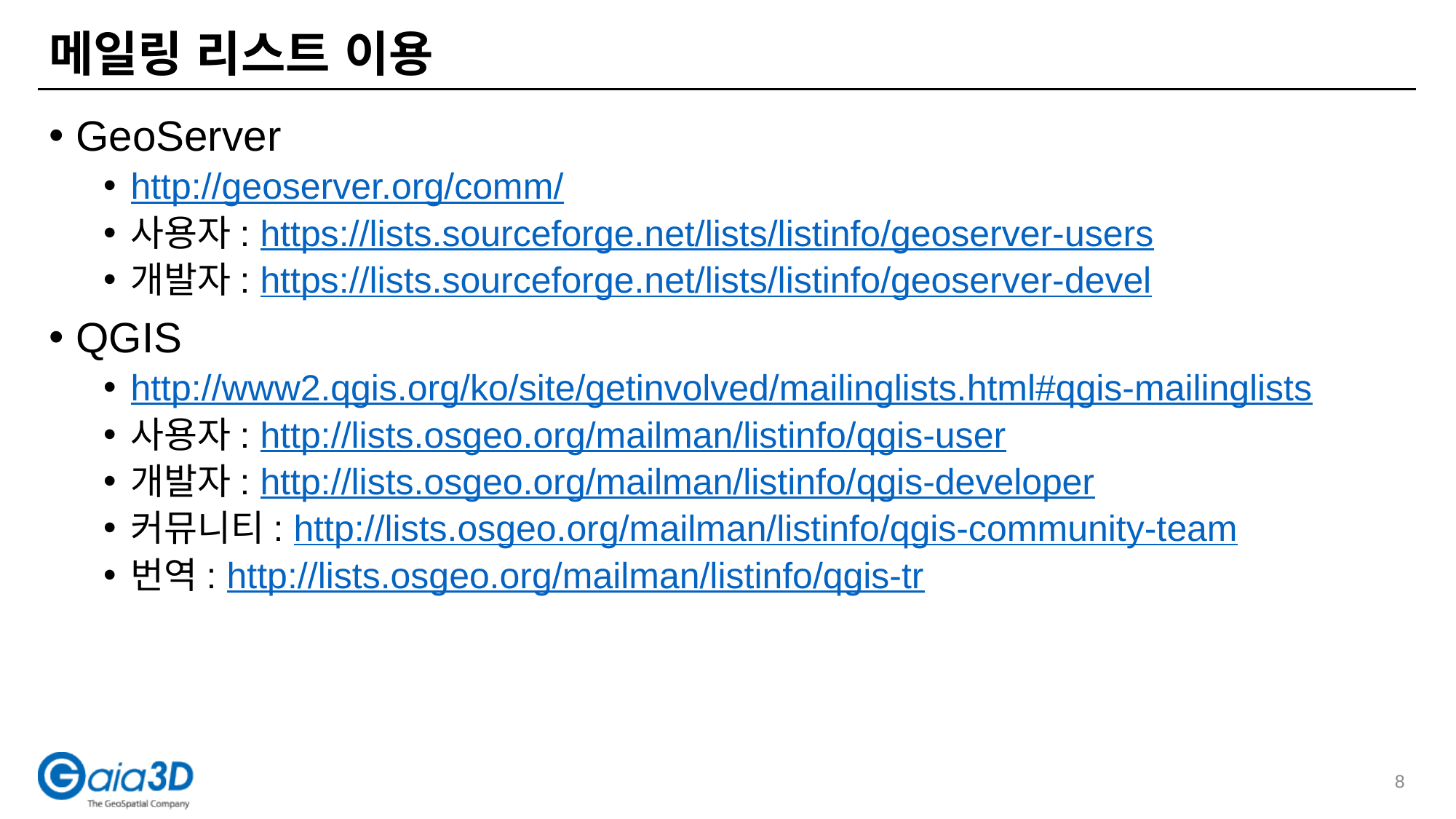

# 메일링 리스트 이용
GeoServer
http://geoserver.org/comm/
사용자: https://lists.sourceforge.net/lists/listinfo/geoserver-users
개발자: https://lists.sourceforge.net/lists/listinfo/geoserver-devel
QGIS
http://www2.qgis.org/ko/site/getinvolved/mailinglists.html#qgis-mailinglists
사용자: http://lists.osgeo.org/mailman/listinfo/qgis-user
개발자: http://lists.osgeo.org/mailman/listinfo/qgis-developer
커뮤니티: http://lists.osgeo.org/mailman/listinfo/qgis-community-team
번역: http://lists.osgeo.org/mailman/listinfo/qgis-tr

8